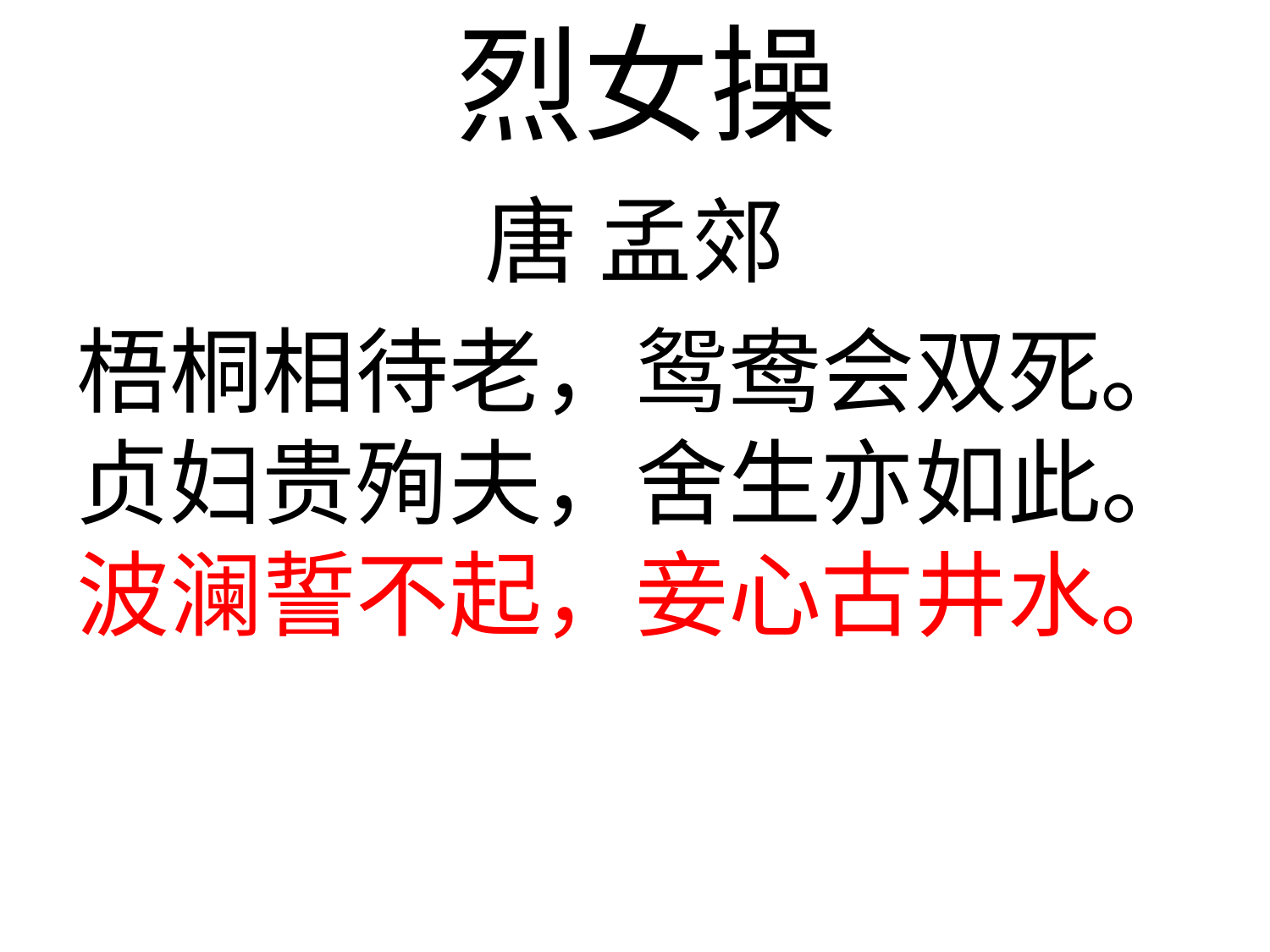

# 烈女操
唐 孟郊
梧桐相待老，鸳鸯会双死。
贞妇贵殉夫，舍生亦如此。
波澜誓不起，妾心古井水。